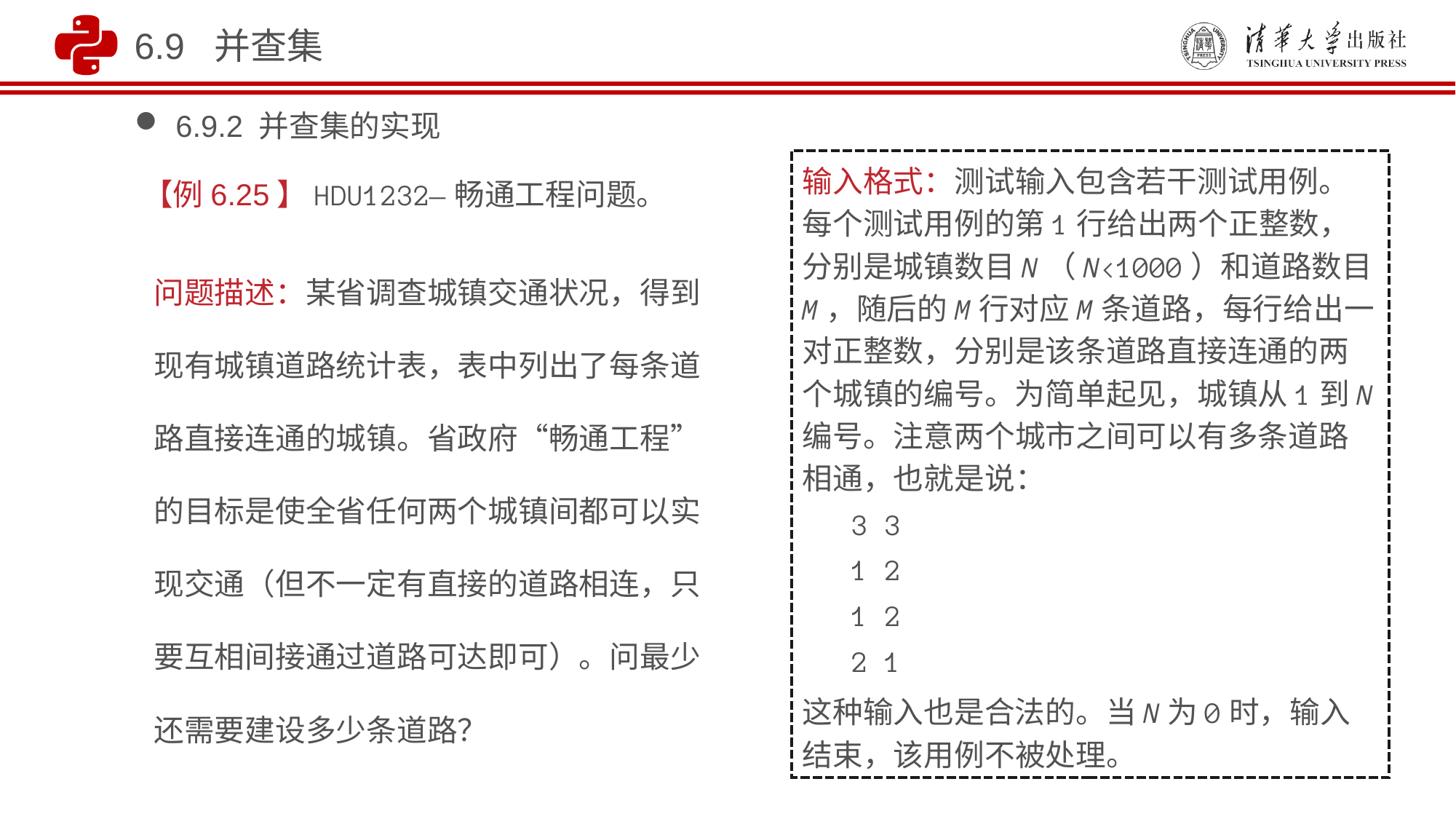

6.9  并查集
6.9.2 并查集的实现
输入格式：测试输入包含若干测试用例。每个测试用例的第1行给出两个正整数，分别是城镇数目N（N<1000）和道路数目M，随后的M行对应M条道路，每行给出一对正整数，分别是该条道路直接连通的两个城镇的编号。为简单起见，城镇从1到N编号。注意两个城市之间可以有多条道路相通，也就是说：
   3 3
   1 2
   1 2
   2 1
这种输入也是合法的。当N为0时，输入结束，该用例不被处理。
【例6.25】HDU1232—畅通工程问题。
问题描述：某省调查城镇交通状况，得到现有城镇道路统计表，表中列出了每条道路直接连通的城镇。省政府“畅通工程”的目标是使全省任何两个城镇间都可以实现交通（但不一定有直接的道路相连，只要互相间接通过道路可达即可）。问最少还需要建设多少条道路？